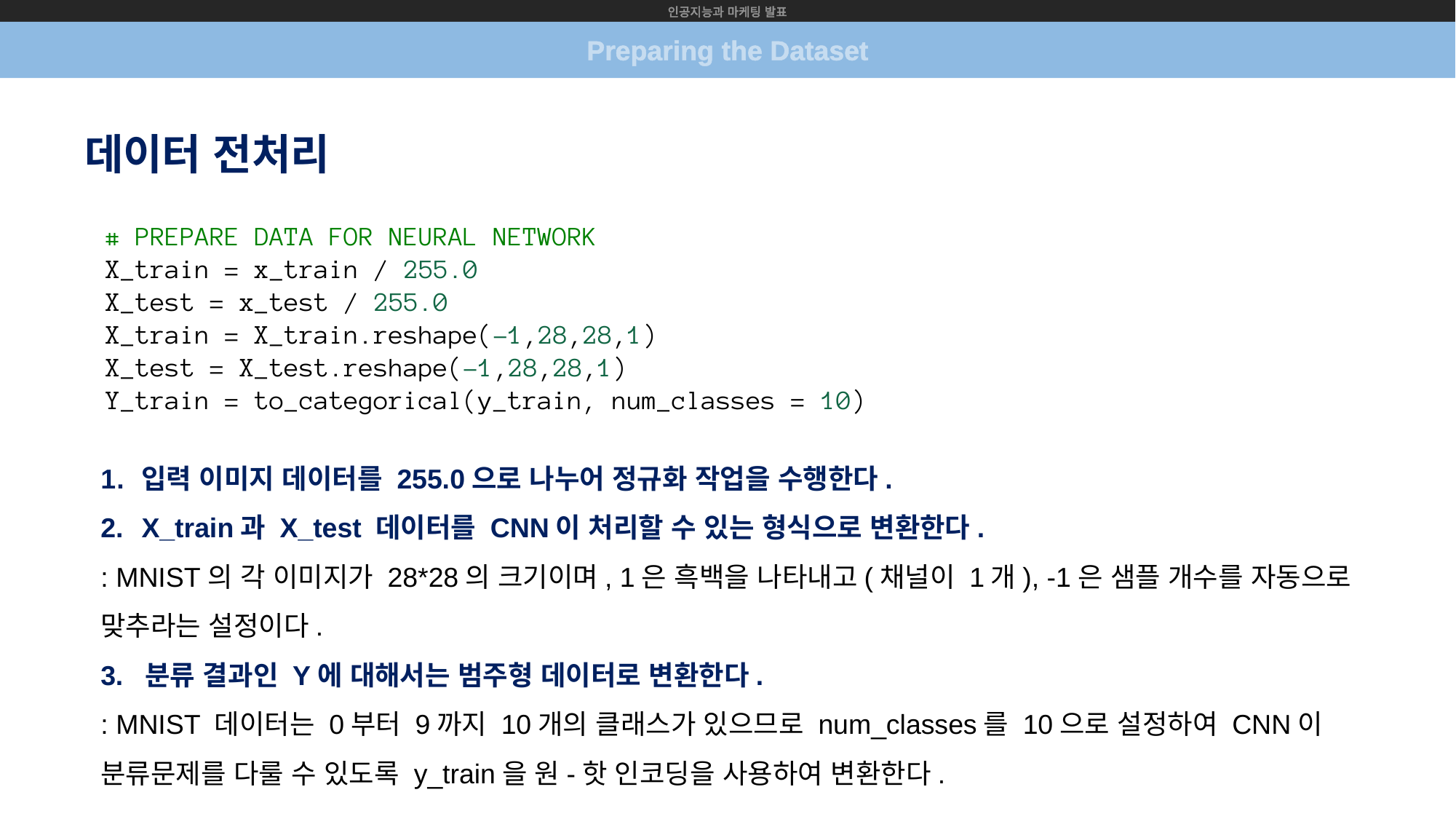

인공지능과 마케팅 발표

Preparing the Dataset
데이터 전처리

# PREPARE DATA FOR NEURAL NETWORK
X_train = x_train / 255.0
X_test = x_test / 255.0
X_train = X_train.reshape(-1,28,28,1)
X_test = X_test.reshape(-1,28,28,1)
Y_train = to_categorical(y_train, num_classes = 10)

입력 이미지 데이터를 255.0으로 나누어 정규화 작업을 수행한다.
X_train과 X_test 데이터를 CNN이 처리할 수 있는 형식으로 변환한다.
: MNIST의 각 이미지가 28*28의 크기이며, 1은 흑백을 나타내고(채널이 1개), -1은 샘플 개수를 자동으로 맞추라는 설정이다.
3.  분류 결과인 Y에 대해서는 범주형 데이터로 변환한다.
: MNIST 데이터는 0부터 9까지 10개의 클래스가 있으므로 num_classes를 10으로 설정하여 CNN이 분류문제를 다룰 수 있도록 y_train을 원-핫 인코딩을 사용하여 변환한다.